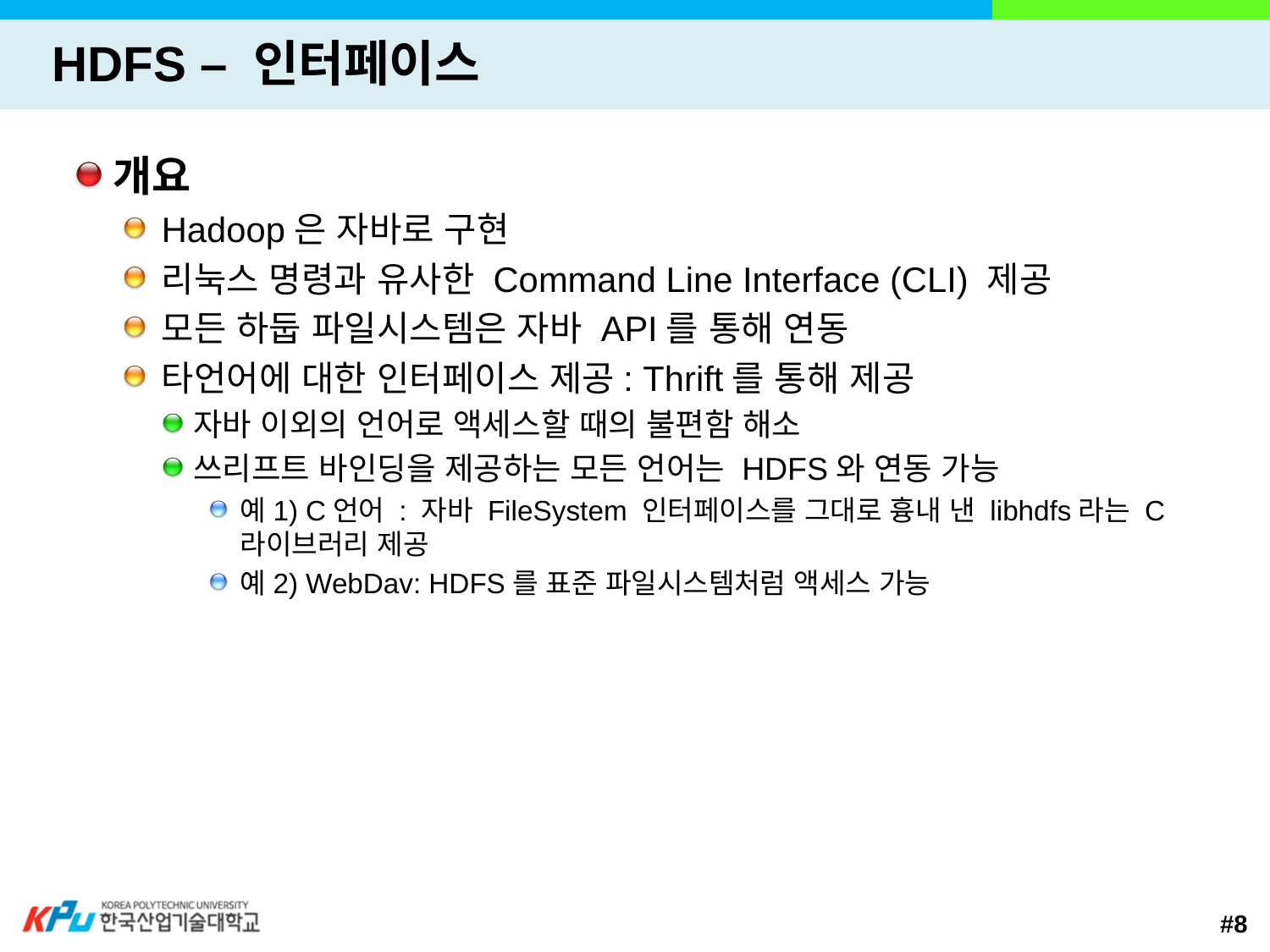

# HDFS – 인터페이스
개요
Hadoop은 자바로 구현
리눅스 명령과 유사한 Command Line Interface (CLI) 제공
모든 하둡 파일시스템은 자바 API를 통해 연동
타언어에 대한 인터페이스 제공: Thrift를 통해 제공
자바 이외의 언어로 액세스할 때의 불편함 해소
쓰리프트 바인딩을 제공하는 모든 언어는 HDFS와 연동 가능
예1) C언어 : 자바 FileSystem 인터페이스를 그대로 흉내 낸 libhdfs라는 C 라이브러리 제공
예2) WebDav: HDFS를 표준 파일시스템처럼 액세스 가능